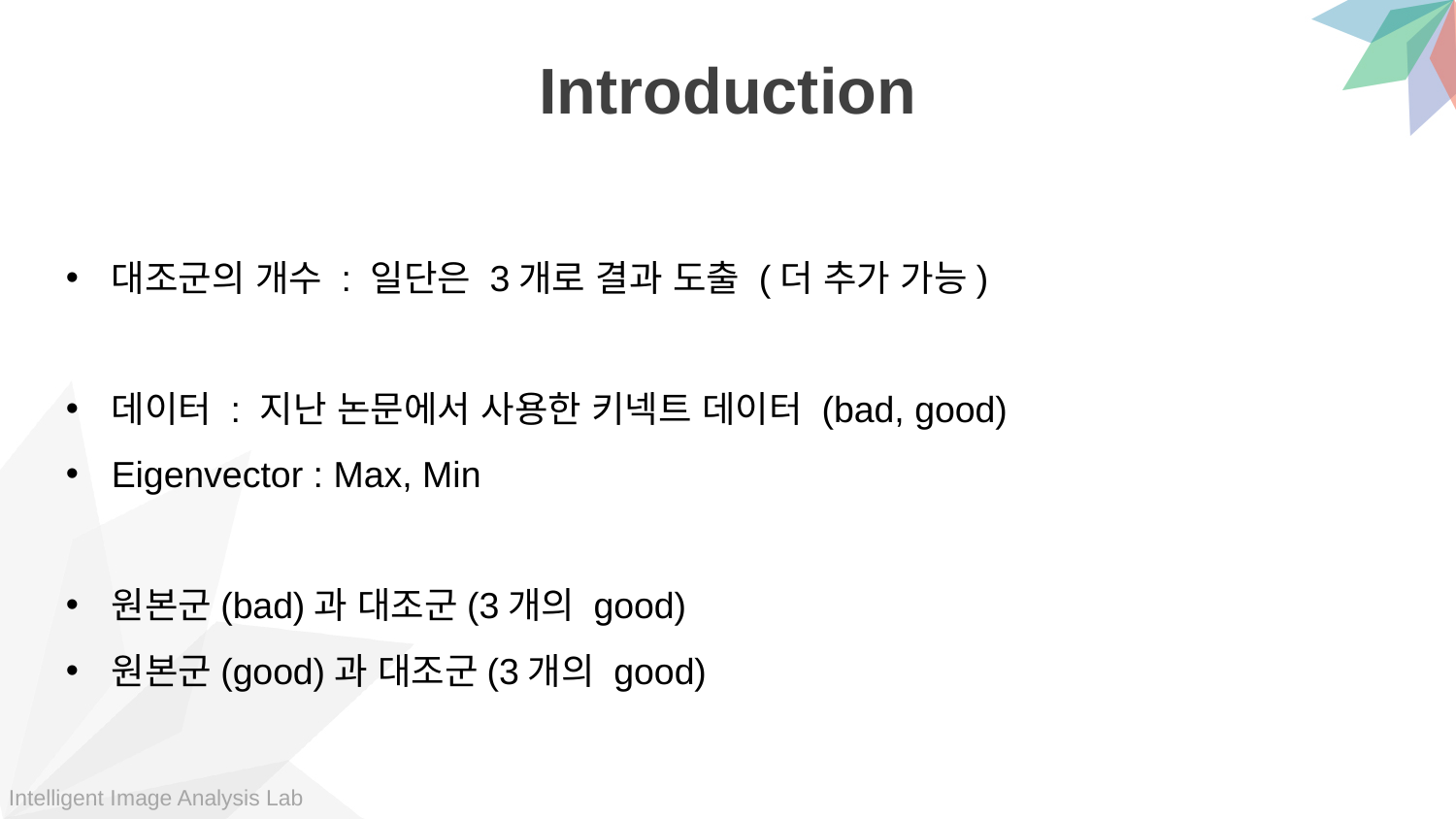

Introduction
대조군의 개수 : 일단은 3개로 결과 도출 (더 추가 가능)

데이터 : 지난 논문에서 사용한 키넥트 데이터 (bad, good)
Eigenvector : Max, Min

원본군(bad)과 대조군(3개의 good)
원본군(good)과 대조군(3개의 good)